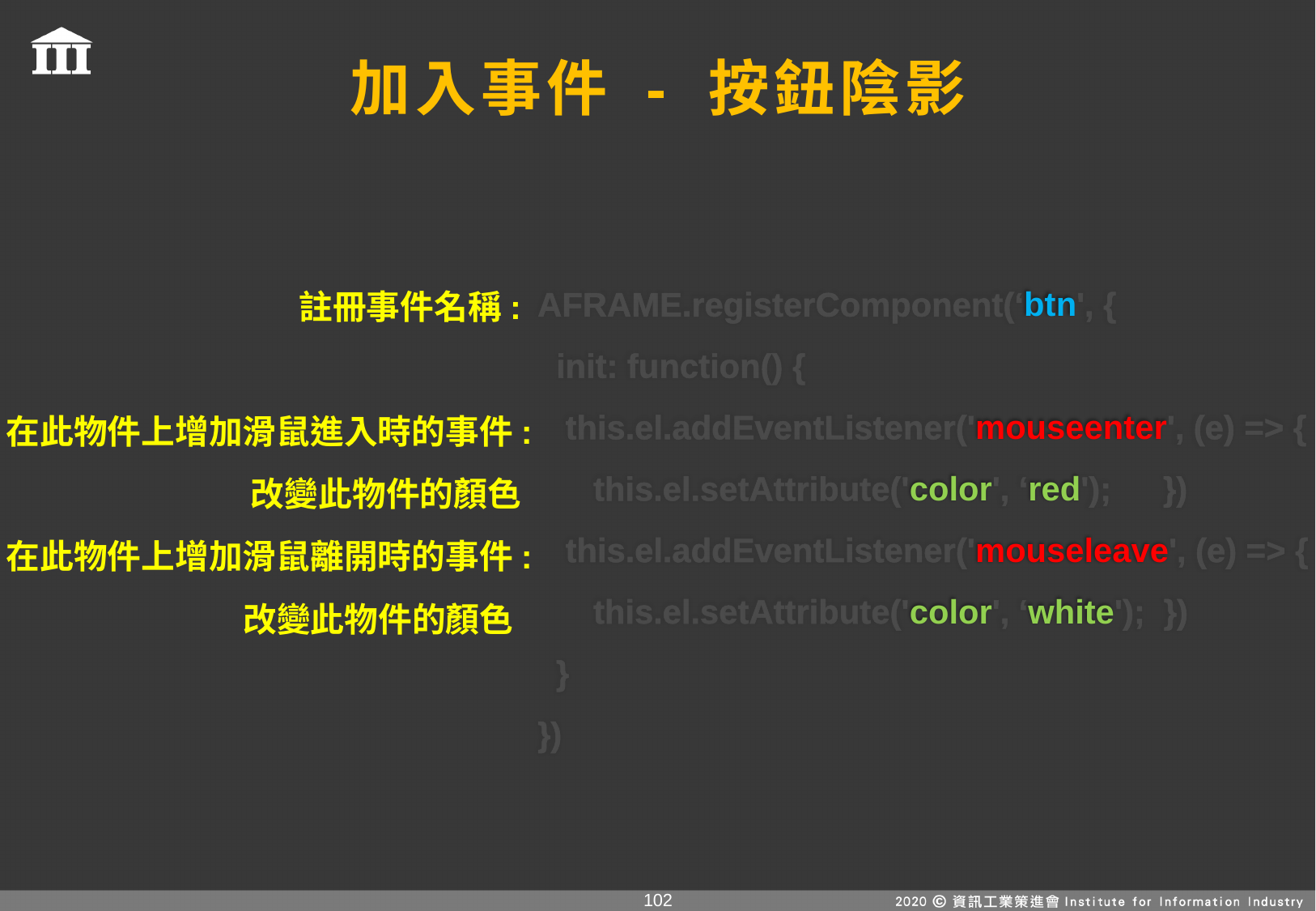

# 加入事件 - 按鈕陰影
AFRAME.registerComponent(‘btn', {
  init: function() {
   this.el.addEventListener('mouseenter', (e) => {
      this.el.setAttribute('color', ‘red');	  })
   this.el.addEventListener('mouseleave', (e) => {
      this.el.setAttribute('color', ‘white');  })
  }
})

註冊事件名稱:

在此物件上增加滑鼠進入時的事件:
改變此物件的顏色
在此物件上增加滑鼠離開時的事件:
改變此物件的顏色
102